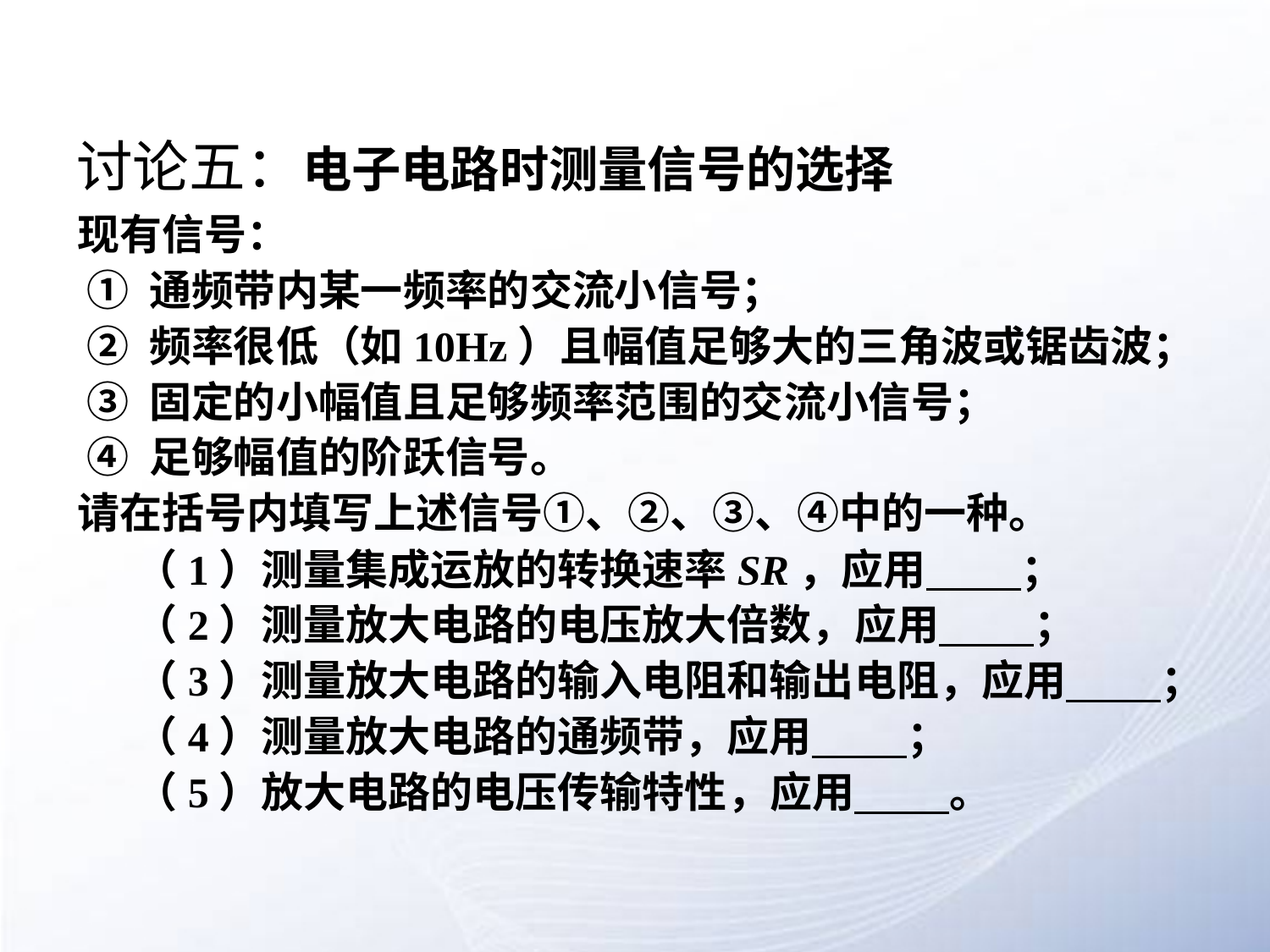

# 讨论五：电子电路时测量信号的选择
现有信号：
 ① 通频带内某一频率的交流小信号；
 ② 频率很低（如10Hz）且幅值足够大的三角波或锯齿波；
 ③ 固定的小幅值且足够频率范围的交流小信号；
 ④ 足够幅值的阶跃信号。
请在括号内填写上述信号①、②、③、④中的一种。
     （1）测量集成运放的转换速率SR，应用          ；
     （2）测量放大电路的电压放大倍数，应用          ；
     （3）测量放大电路的输入电阻和输出电阻，应用          ；
     （4）测量放大电路的通频带，应用          ；
     （5）放大电路的电压传输特性，应用          。